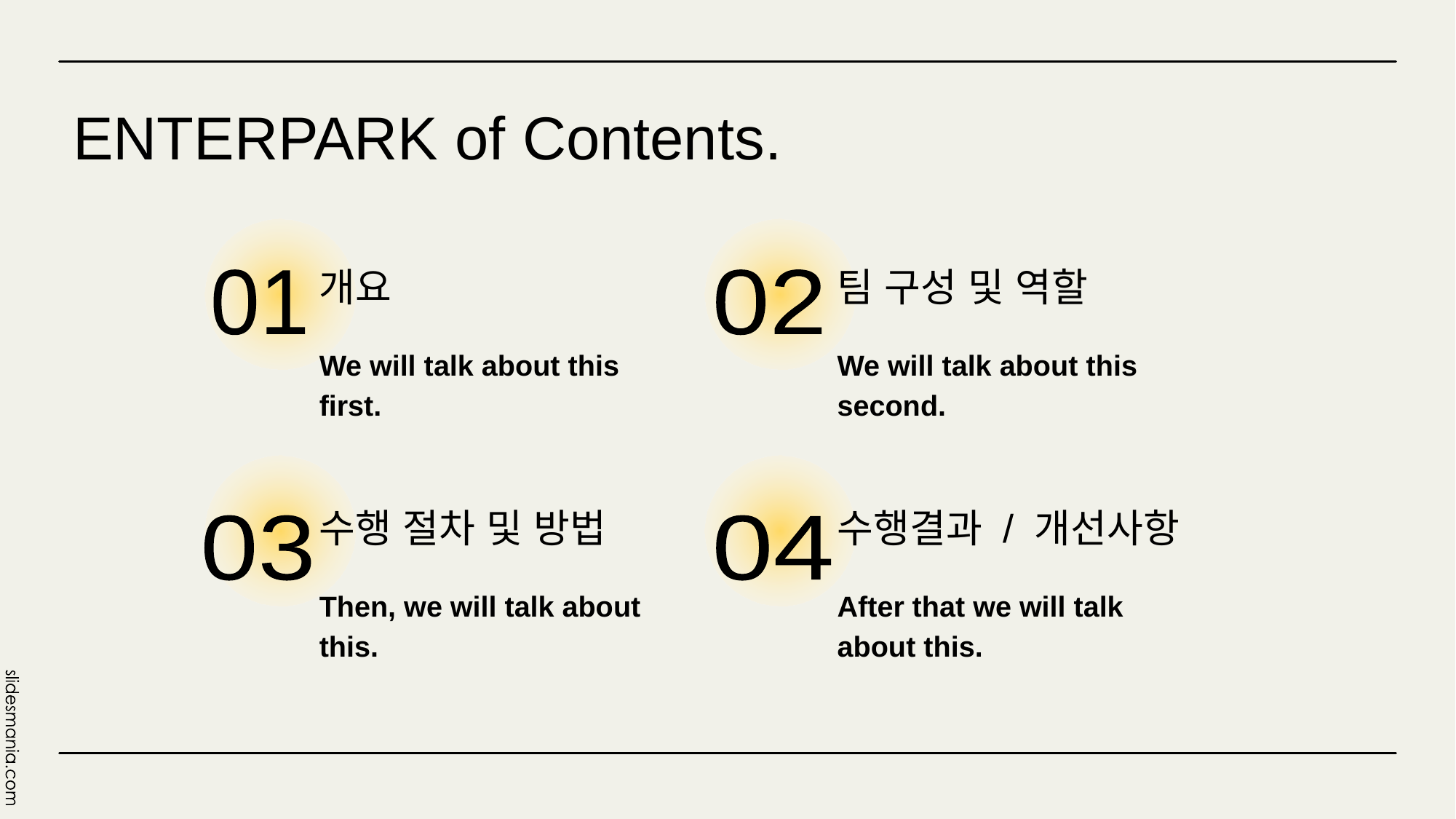

# ENTERPARK of Contents.

개요
팀 구성 및 역할
01
02
We will talk about this first.
We will talk about this second.

수행 절차 및 방법
수행결과 / 개선사항
03
04
Then, we will talk about this.
After that we will talk about this.